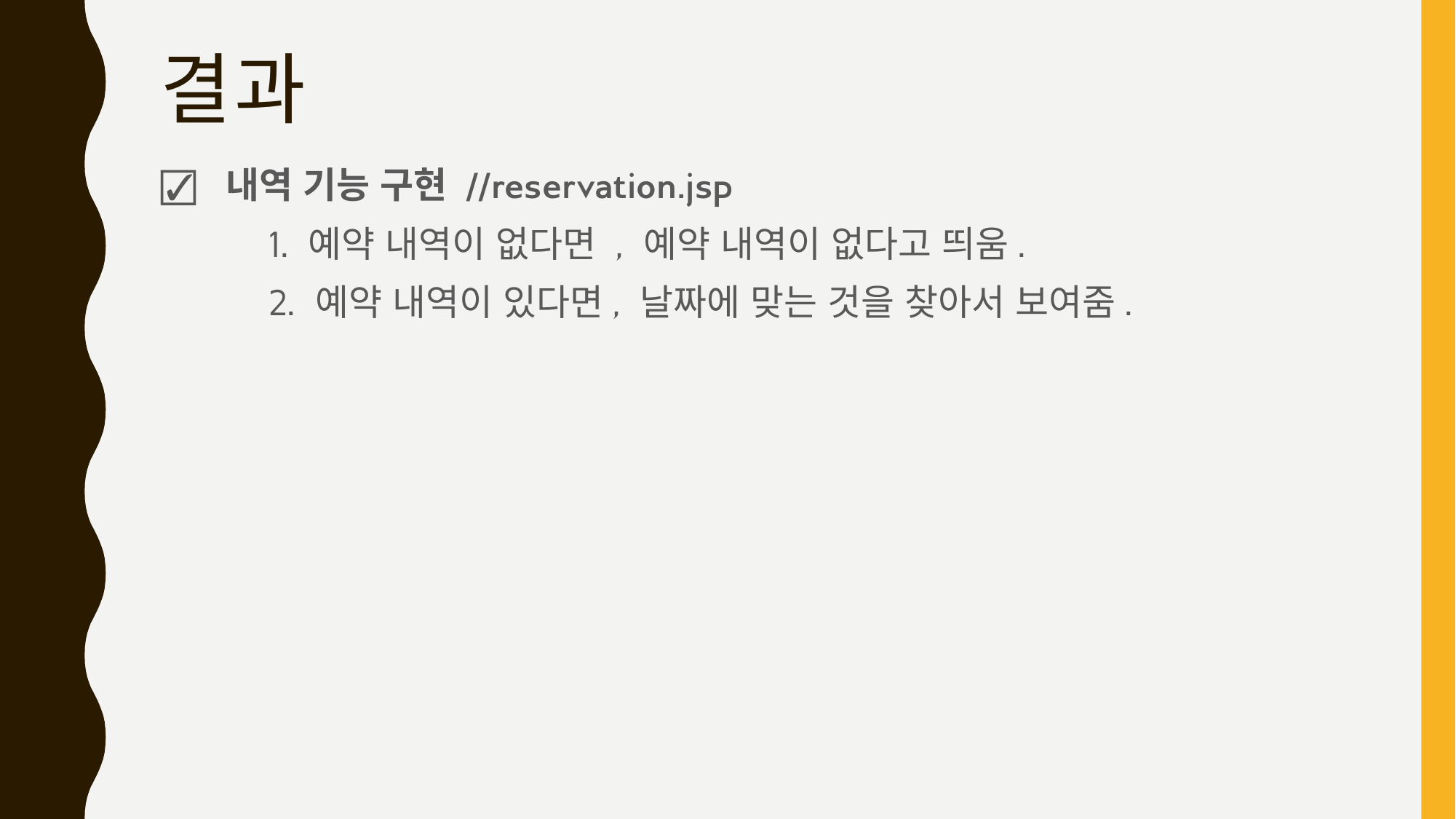

# 결과
☑️  내역 기능 구현 //reservation.jsp
	1. 예약 내역이 없다면 , 예약 내역이 없다고 띄움.
	2. 예약 내역이 있다면, 날짜에 맞는 것을 찾아서 보여줌.